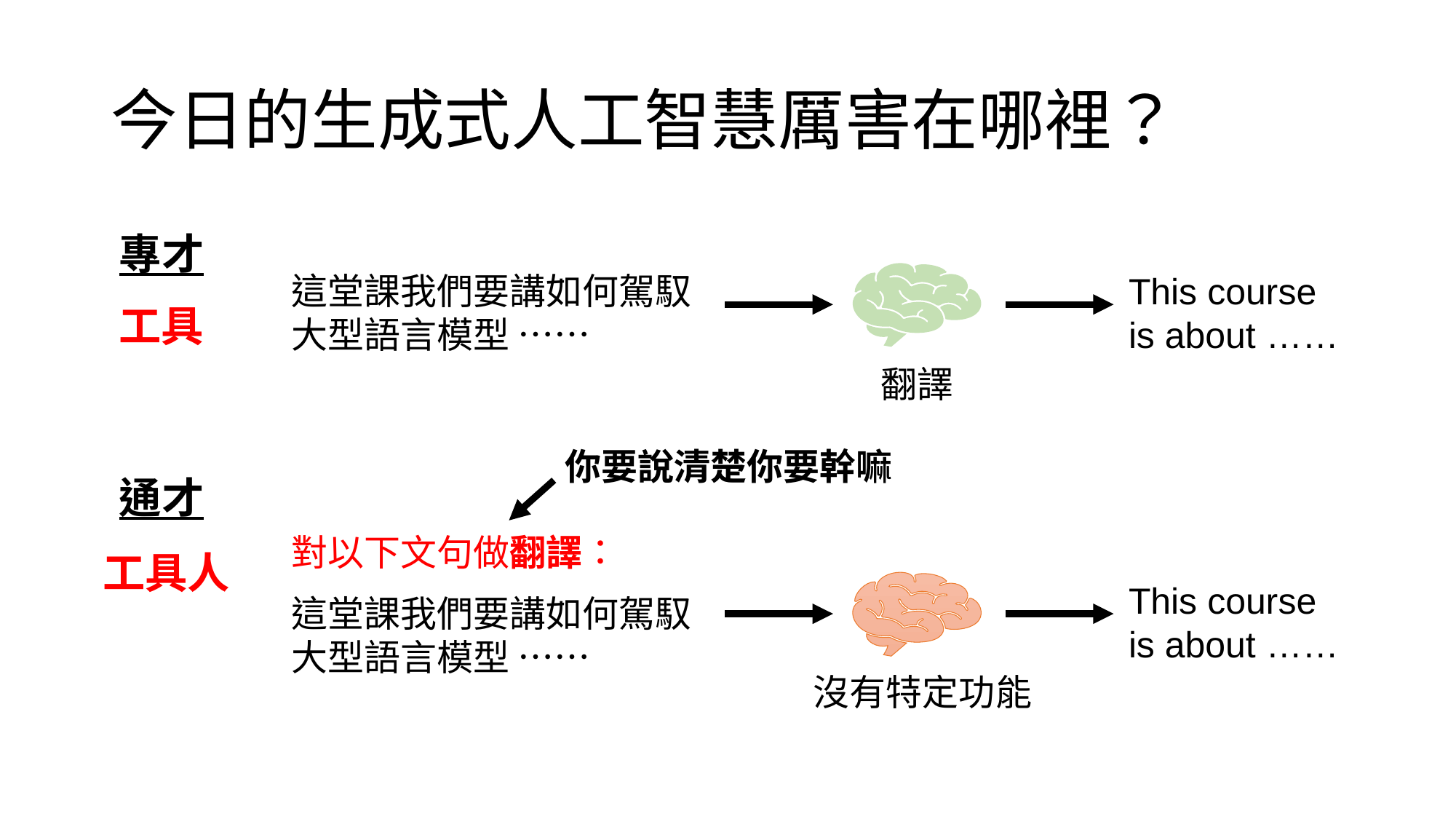

# 今日的生成式人工智慧厲害在哪裡？
專才
This course is about ……
這堂課我們要講如何駕馭大型語言模型 ……

工具
翻譯
你要說清楚你要幹嘛
通才
對以下文句做翻譯：
工具人
This course is about ……

這堂課我們要講如何駕馭大型語言模型 ……
沒有特定功能